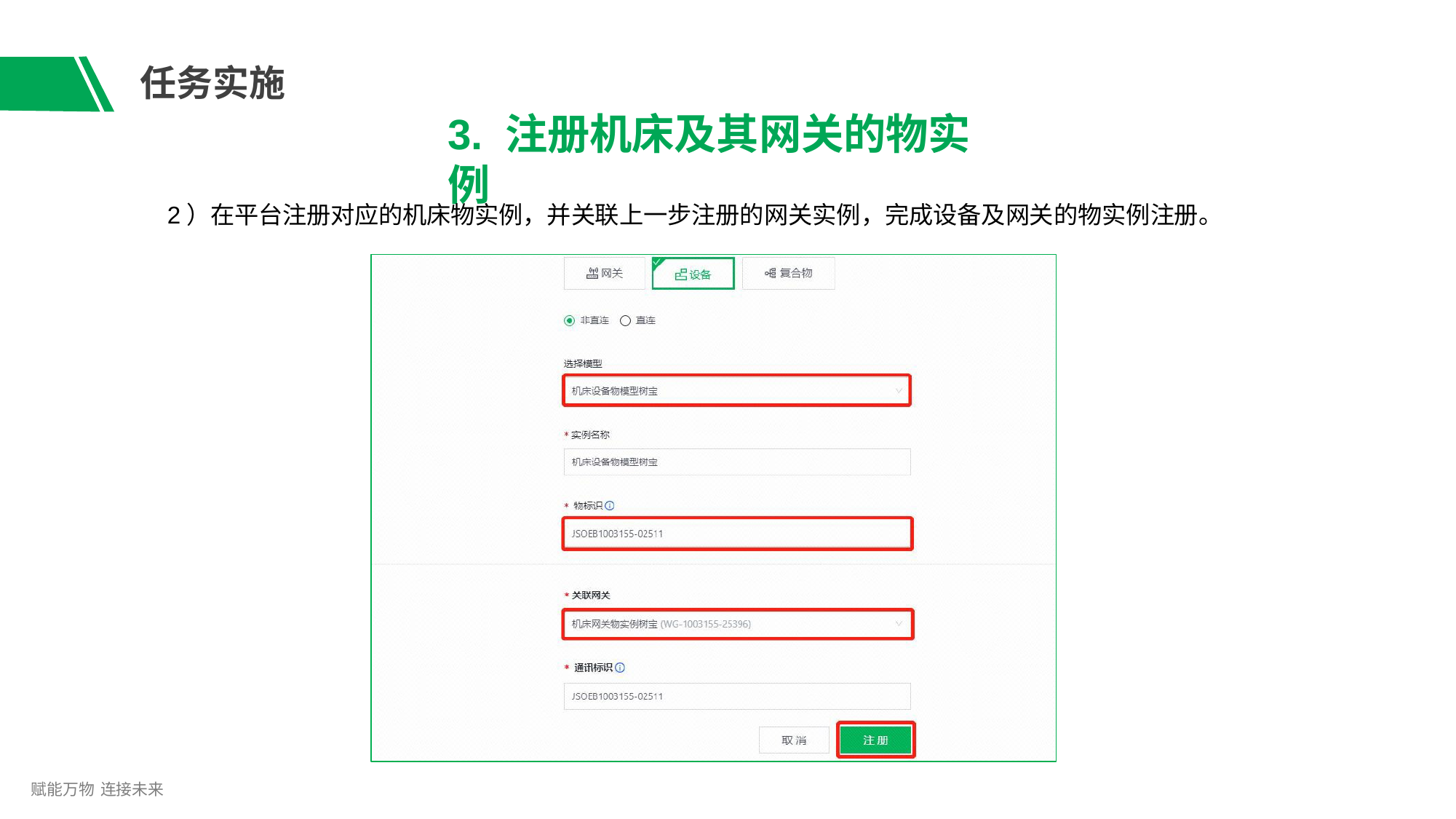

# 任务实施
3. 注册机床及其网关的物实例
2）在平台注册对应的机床物实例，并关联上一步注册的网关实例，完成设备及网关的物实例注册。

赋能万物 连接未来